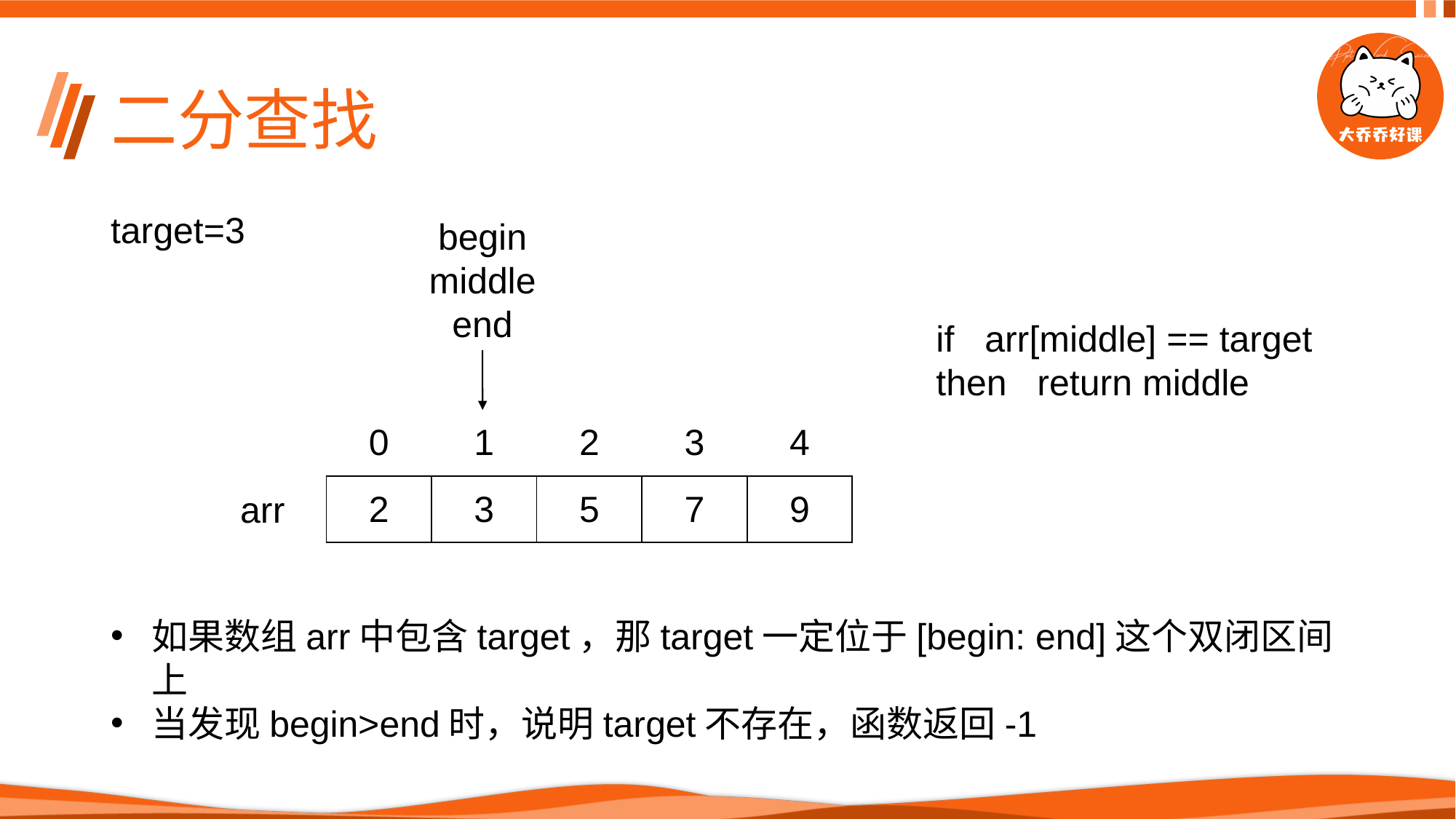

# 二分查找
target=3
begin
middle
end
if   arr[middle] == target
then   return middle
| 0 | 1 | 2 | 3 | 4 |
| --- | --- | --- | --- | --- |
| 2 | 3 | 5 | 7 | 9 |
| --- | --- | --- | --- | --- |
arr
如果数组arr中包含target，那target一定位于[begin: end]这个双闭区间上
当发现begin>end时，说明target不存在，函数返回-1